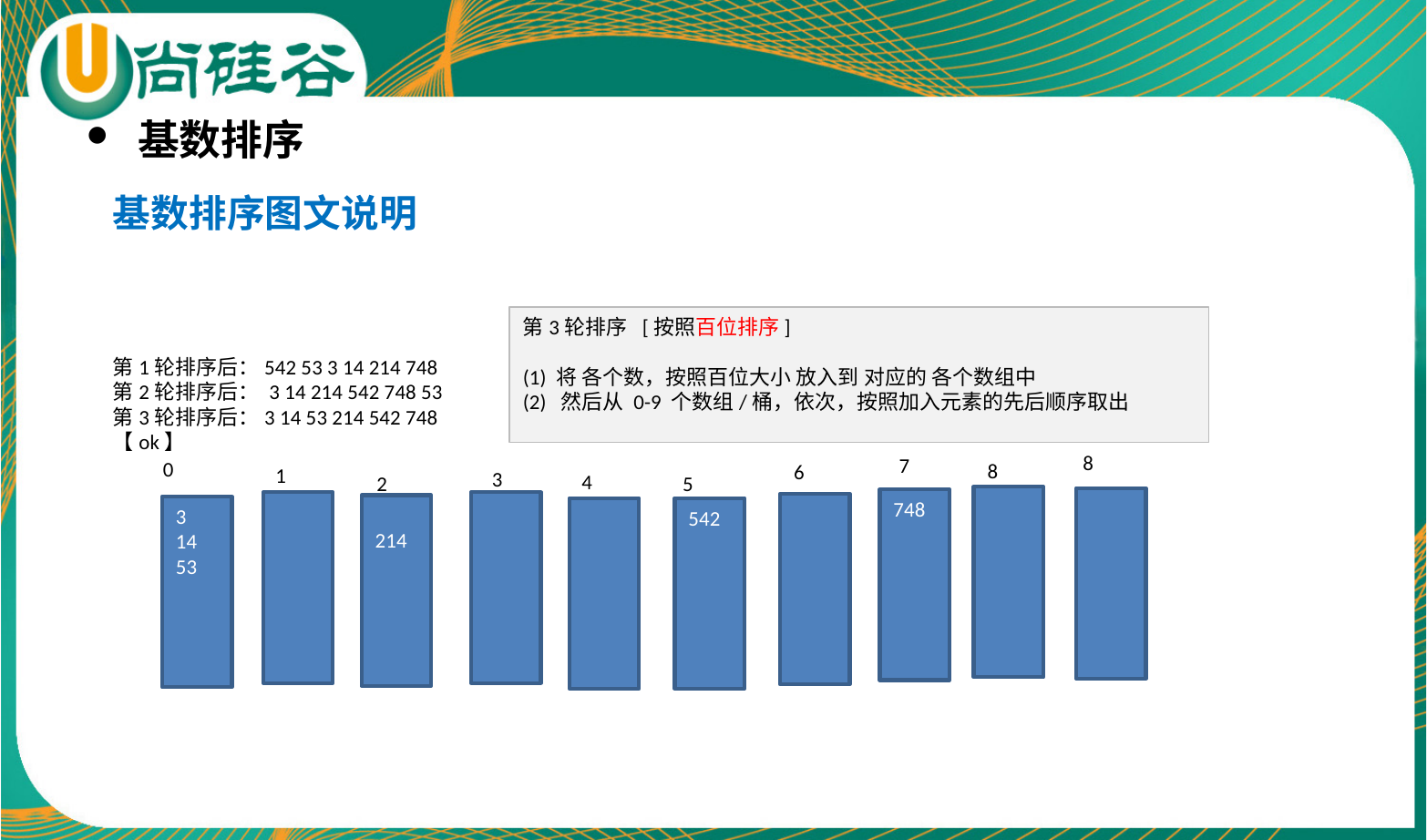

基数排序
基数排序图文说明

第3轮排序  [按照百位排序]

(1) 将 各个数，按照百位大小 放入到 对应的 各个数组中
(2)  然后从 0-9 个数组/桶，依次，按照加入元素的先后顺序取出

第1轮排序后：542 53 3 14 214 748
第2轮排序后： 3 14 214 542 748 53
第3轮排序后：3 14 53 214 542 748  【ok】
8
7
0
8
6
1
3
4
2
5

748

214
3
14
53

542